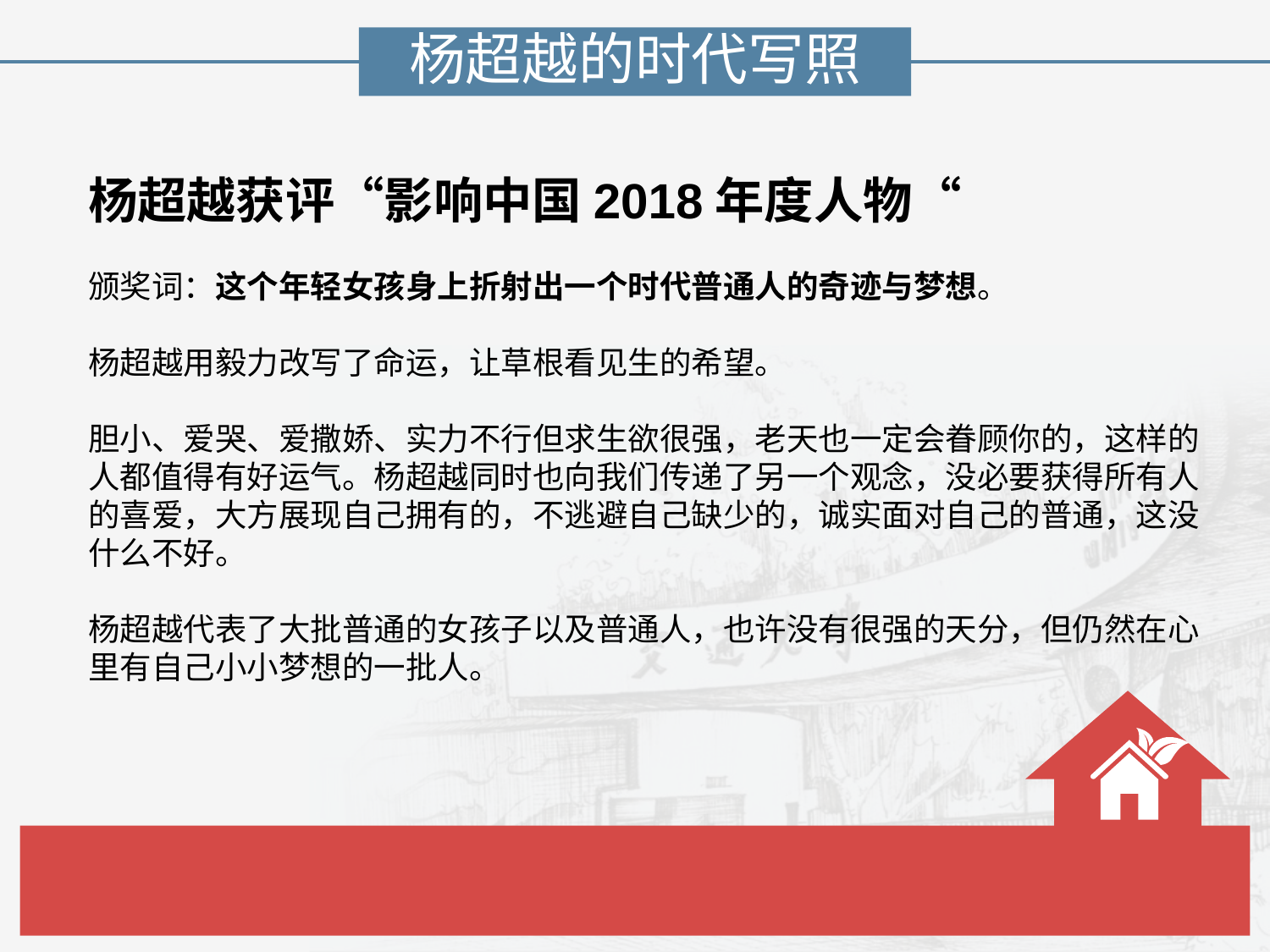

杨超越的时代写照
杨超越获评“影响中国2018年度人物“

颁奖词：这个年轻女孩身上折射出一个时代普通人的奇迹与梦想。

杨超越用毅力改写了命运，让草根看见生的希望。

胆小、爱哭、爱撒娇、实力不行但求生欲很强，老天也一定会眷顾你的，这样的人都值得有好运气。杨超越同时也向我们传递了另一个观念，没必要获得所有人的喜爱，大方展现自己拥有的，不逃避自己缺少的，诚实面对自己的普通，这没什么不好。

杨超越代表了大批普通的女孩子以及普通人，也许没有很强的天分，但仍然在心里有自己小小梦想的一批人。